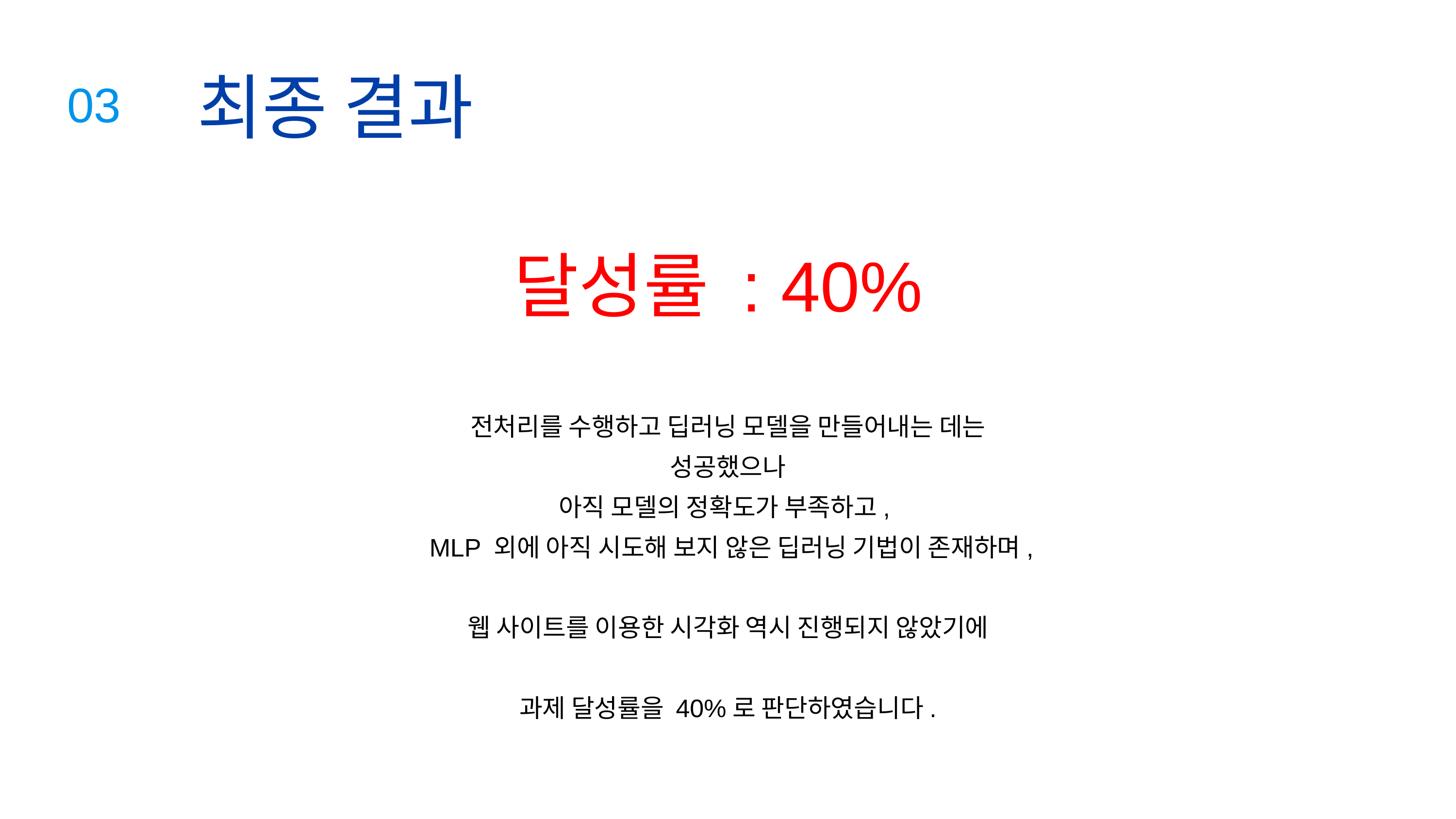

최종 결과
03
달성률 : 40%
전처리를 수행하고 딥러닝 모델을 만들어내는 데는 성공했으나
아직 모델의 정확도가 부족하고,
MLP 외에 아직 시도해 보지 않은 딥러닝 기법이 존재하며,
웹 사이트를 이용한 시각화 역시 진행되지 않았기에

과제 달성률을 40%로 판단하였습니다.